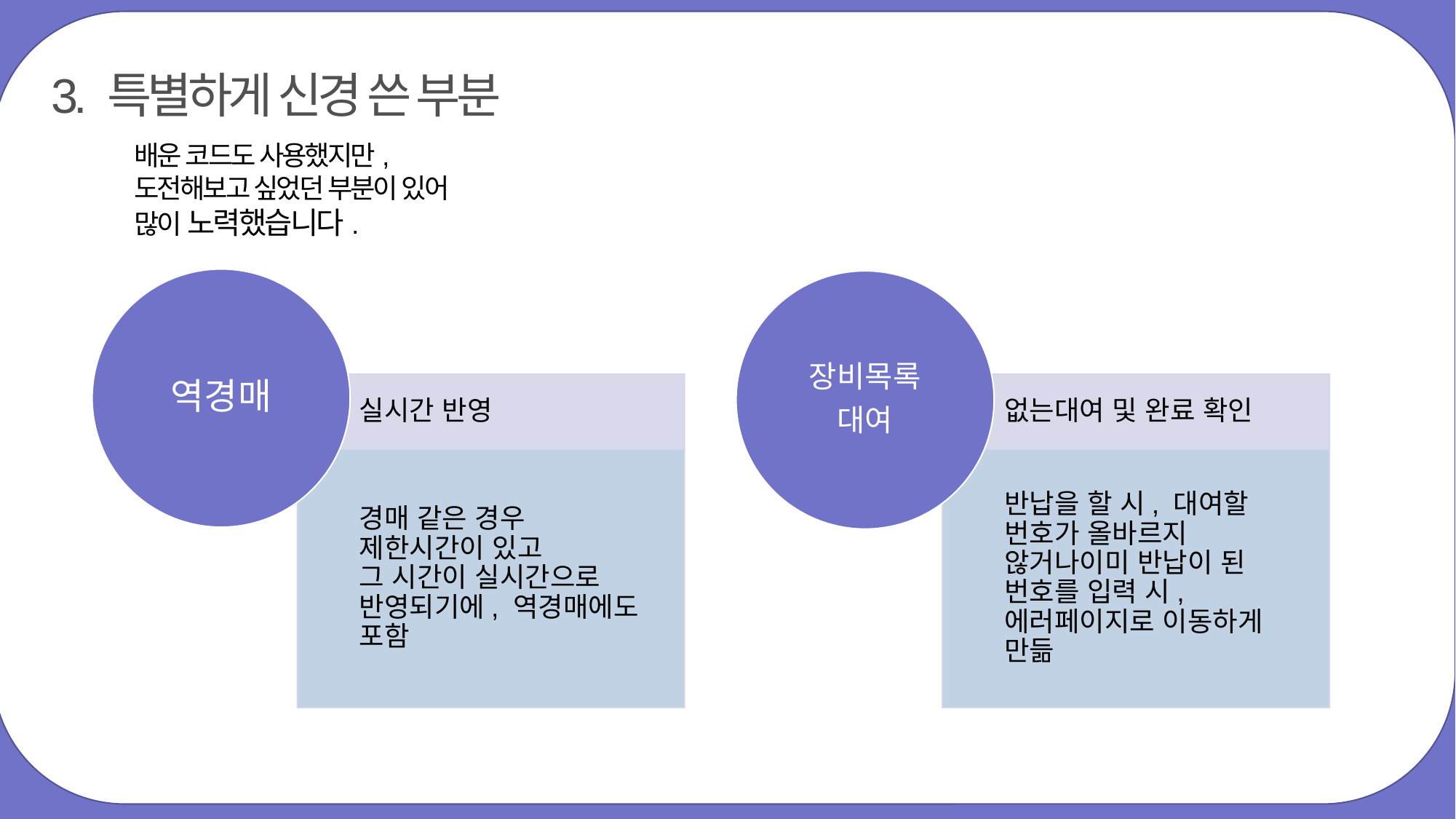

3. 특별하게 신경 쓴 부분
배운 코드도 사용했지만,
도전해보고 싶었던 부분이 있어
많이 노력했습니다.
실시간 반영
경매 같은 경우
제한시간이 있고
그 시간이 실시간으로 반영되기에, 역경매에도 포함
역경매
없는대여 및 완료 확인
반납을 할 시, 대여할 번호가 올바르지 않거나이미 반납이 된 번호를 입력 시, 에러페이지로 이동하게 만듦
장비목록
대여